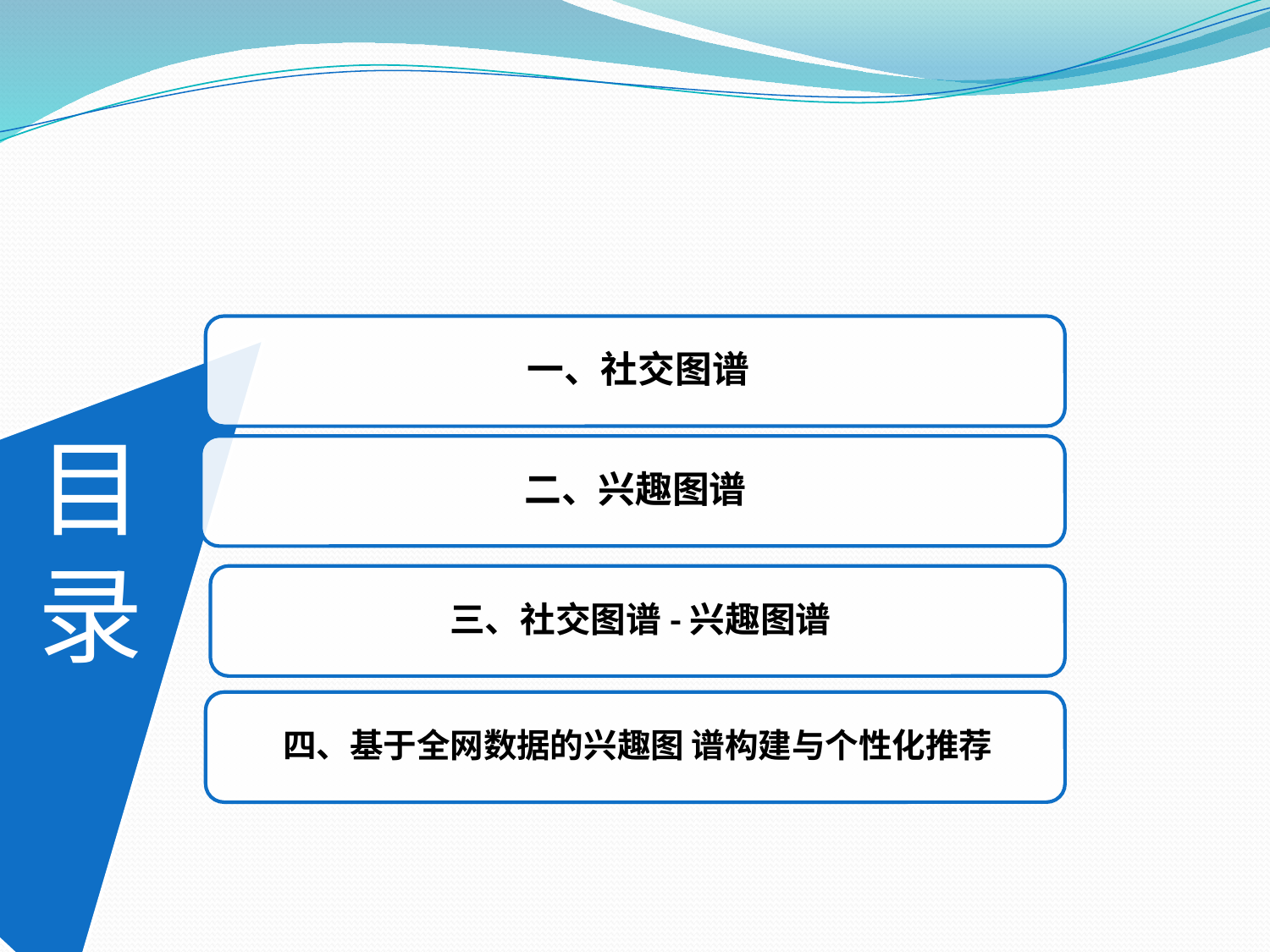

一、社交图谱
二、兴趣图谱
三、社交图谱-兴趣图谱
四、基于全网数据的兴趣图 谱构建与个性化推荐
目录